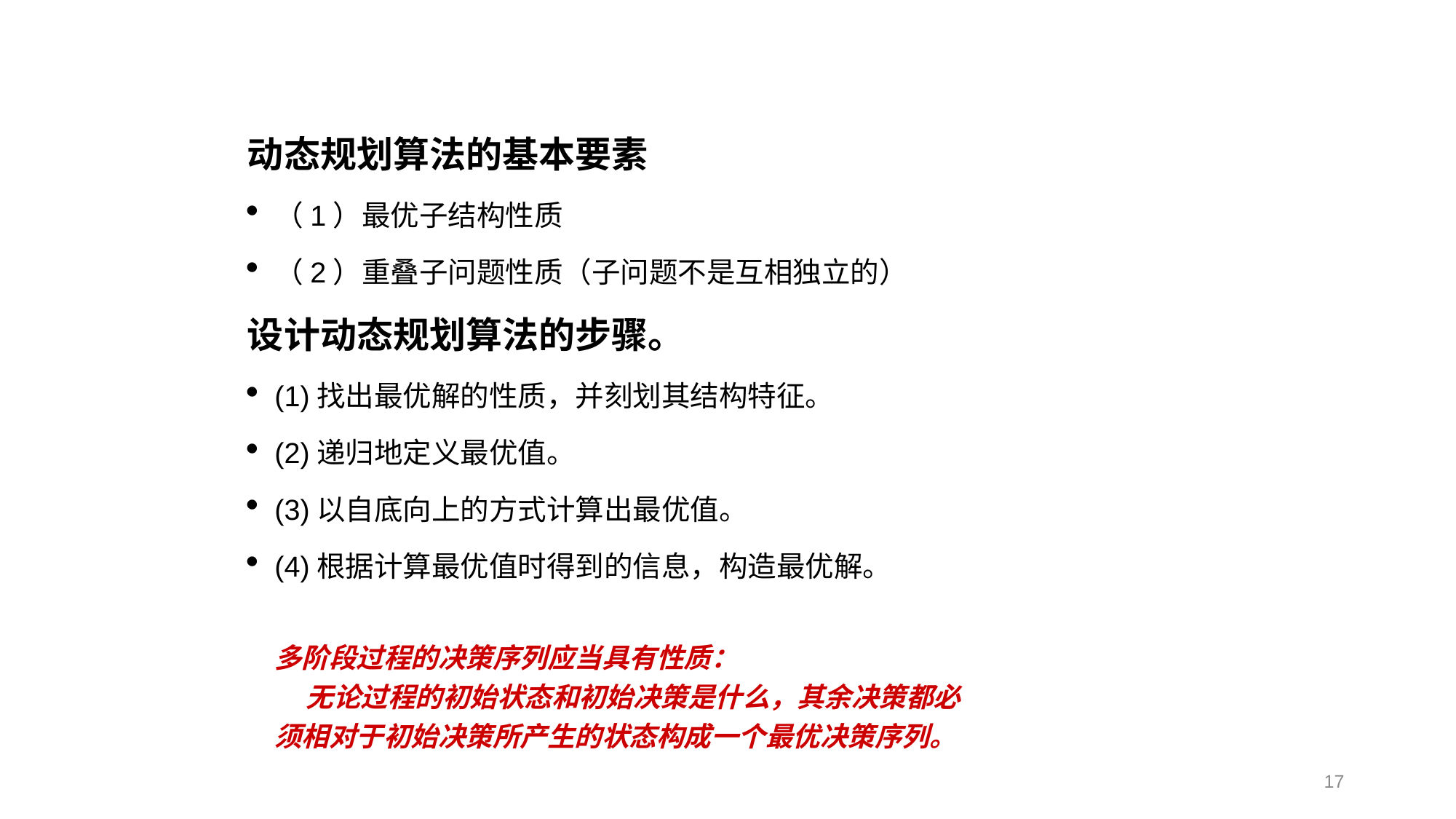

动态规划算法的基本要素
（1）最优子结构性质
（2）重叠子问题性质（子问题不是互相独立的）
设计动态规划算法的步骤。
(1)找出最优解的性质，并刻划其结构特征。
(2)递归地定义最优值。
(3)以自底向上的方式计算出最优值。
(4)根据计算最优值时得到的信息，构造最优解。
多阶段过程的决策序列应当具有性质：
    无论过程的初始状态和初始决策是什么，其余决策都必须相对于初始决策所产生的状态构成一个最优决策序列。
17